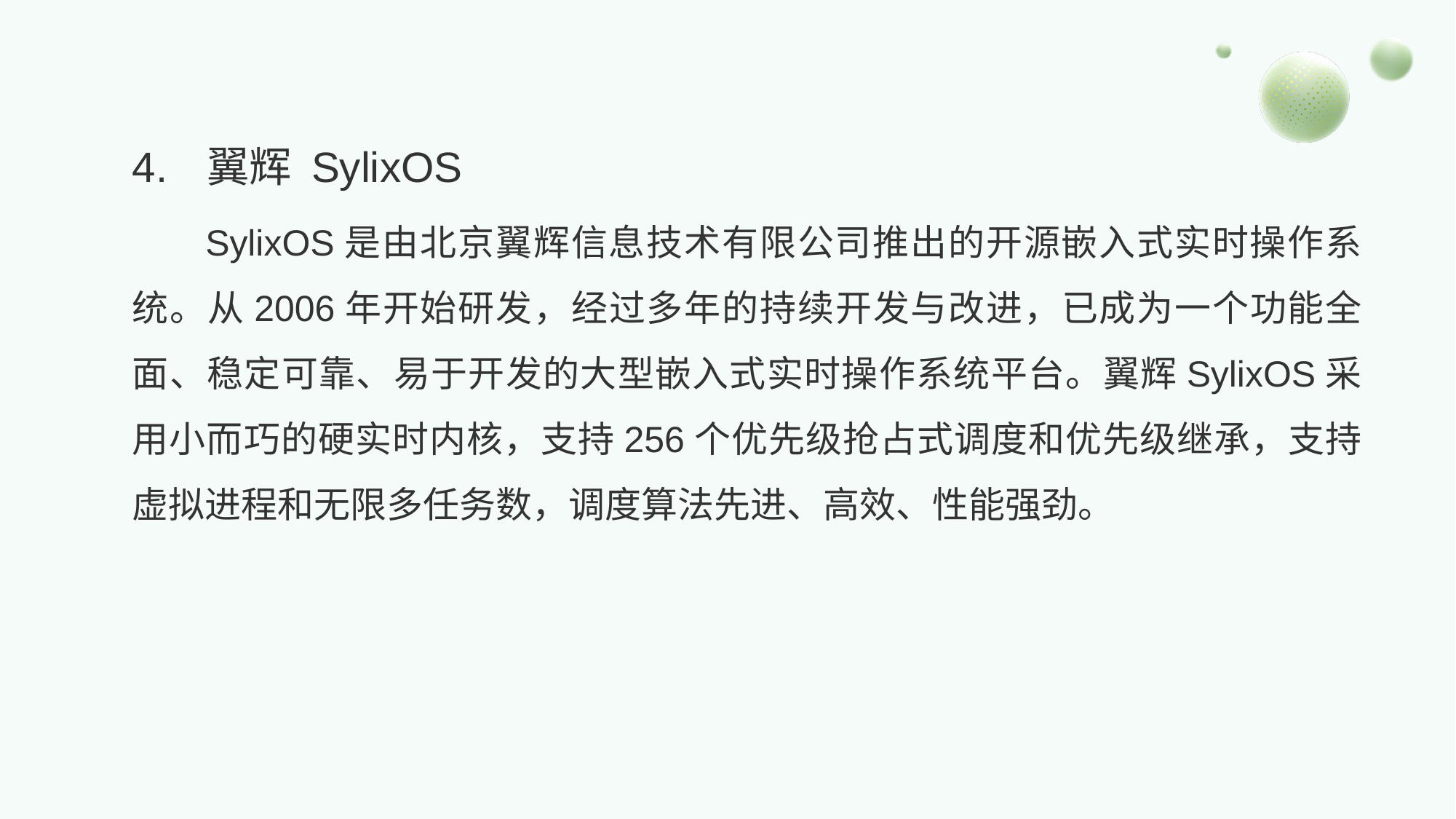

4.	  翼辉 SylixOS
SylixOS是由北京翼辉信息技术有限公司推出的开源嵌入式实时操作系统。从2006年开始研发，经过多年的持续开发与改进，已成为一个功能全面、稳定可靠、易于开发的大型嵌入式实时操作系统平台。翼辉SylixOS采用小而巧的硬实时内核，支持256个优先级抢占式调度和优先级继承，支持虚拟进程和无限多任务数，调度算法先进、高效、性能强劲。